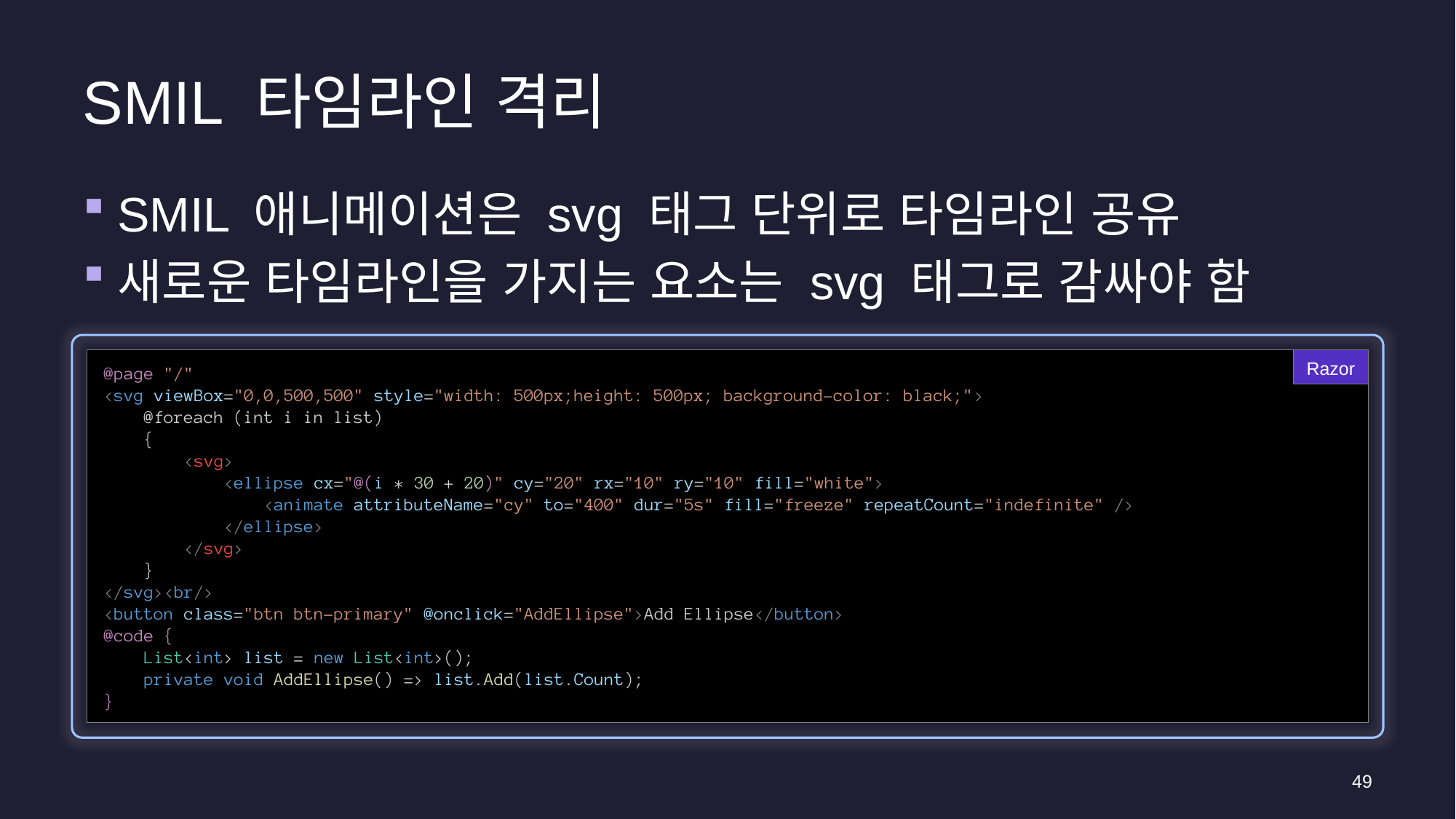

# SMIL 타임라인 격리
SMIL 애니메이션은 svg 태그 단위로 타임라인 공유
새로운 타임라인을 가지는 요소는 svg 태그로 감싸야 함

Razor
@page "/"
<svg viewBox="0,0,500,500" style="width: 500px;height: 500px; background-color: black;">
    @foreach (int i in list)
    {
        <svg>
            <ellipse cx="@(i * 30 + 20)" cy="20" rx="10" ry="10" fill="white">
                <animate attributeName="cy" to="400" dur="5s" fill="freeze" repeatCount="indefinite" />
            </ellipse>
        </svg>
    }
</svg><br/>
<button class="btn btn-primary" @onclick="AddEllipse">Add Ellipse</button>
@code {
    List<int> list = new List<int>();
    private void AddEllipse() => list.Add(list.Count);
}
49